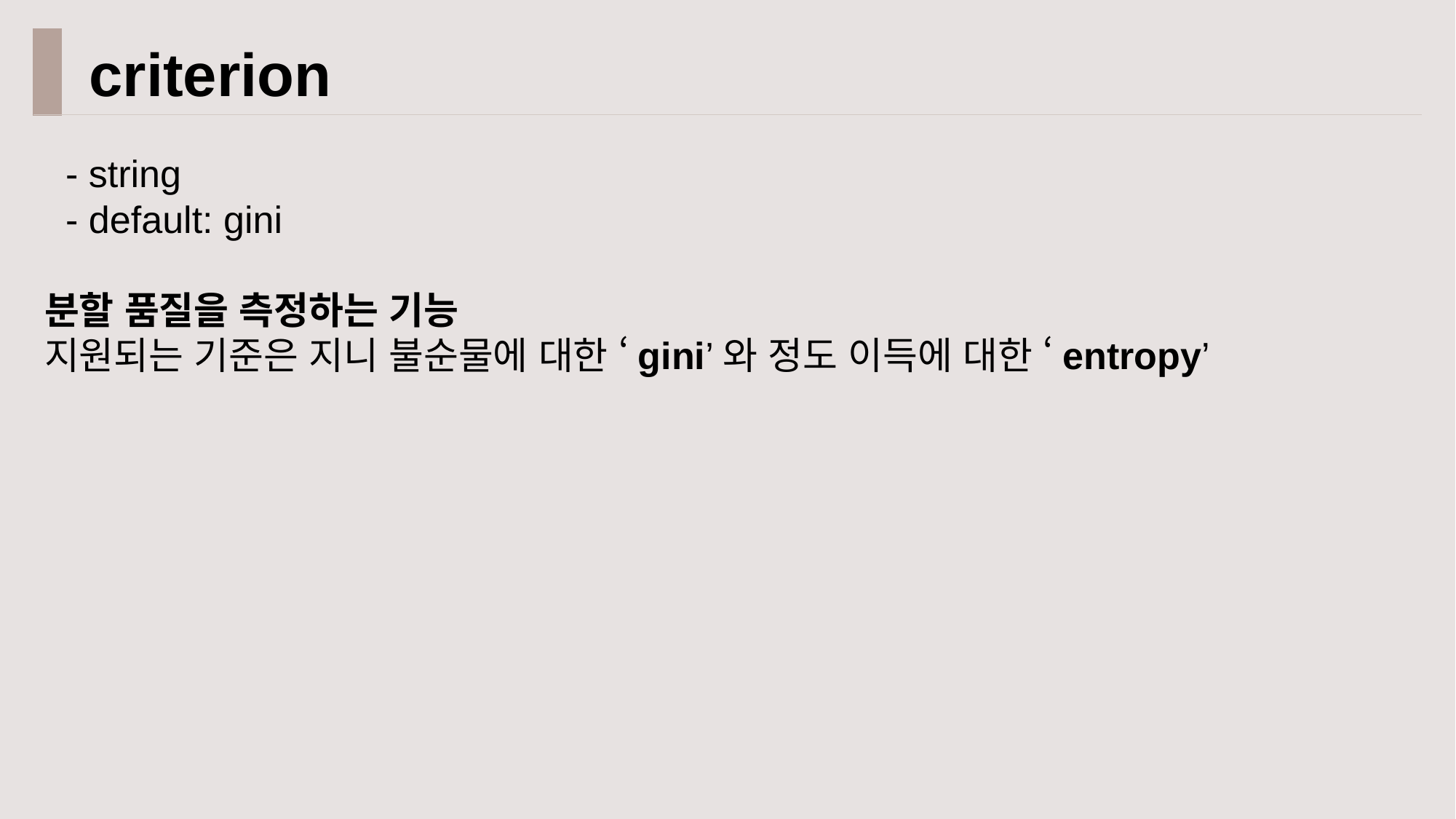

criterion
  - string
  - default: gini

분할 품질을 측정하는 기능
지원되는 기준은 지니 불순물에 대한 ‘gini’와 정도 이득에 대한 ‘entropy’